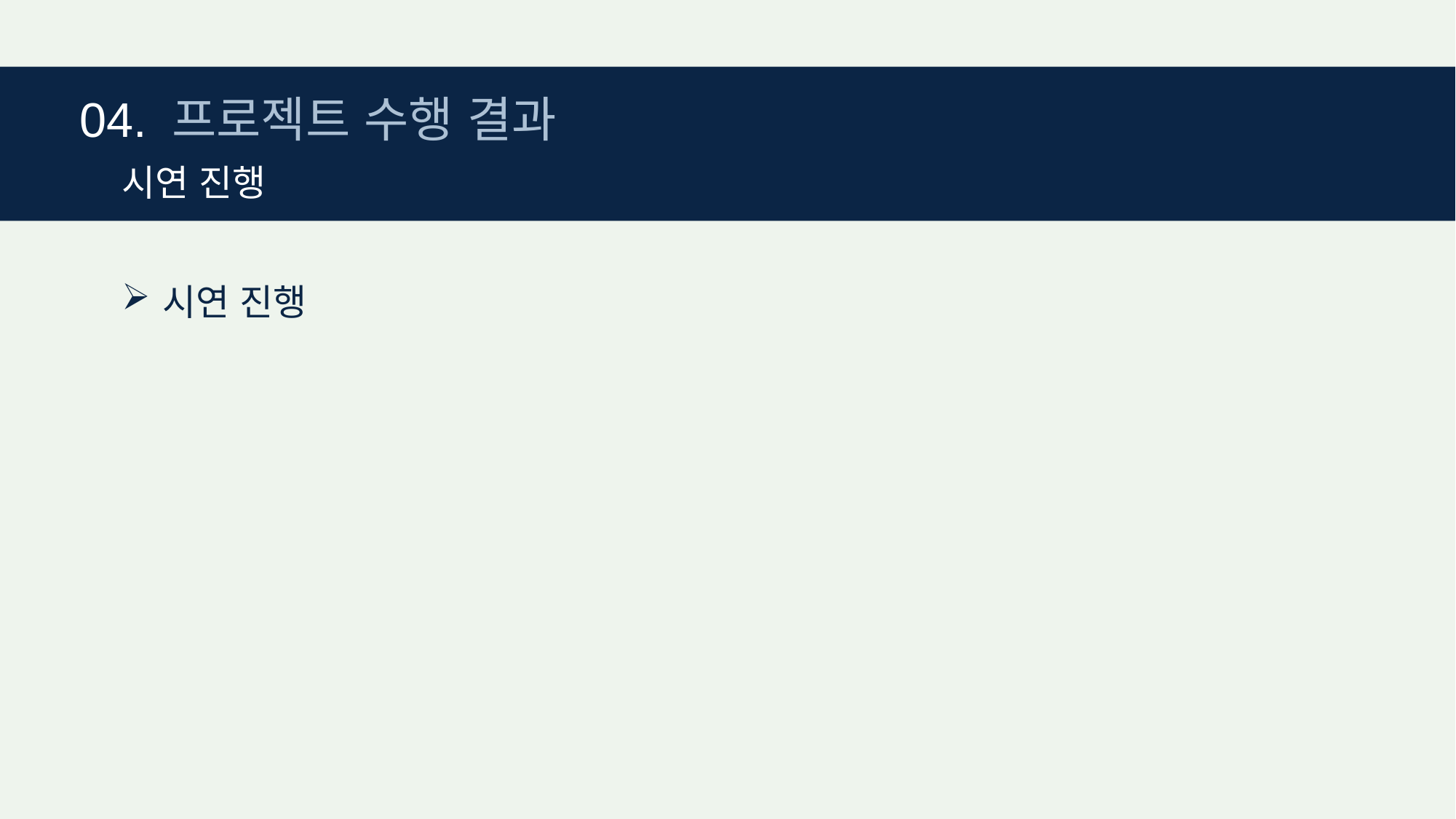

04. 프로젝트 수행 결과
시연 진행
시연 진행